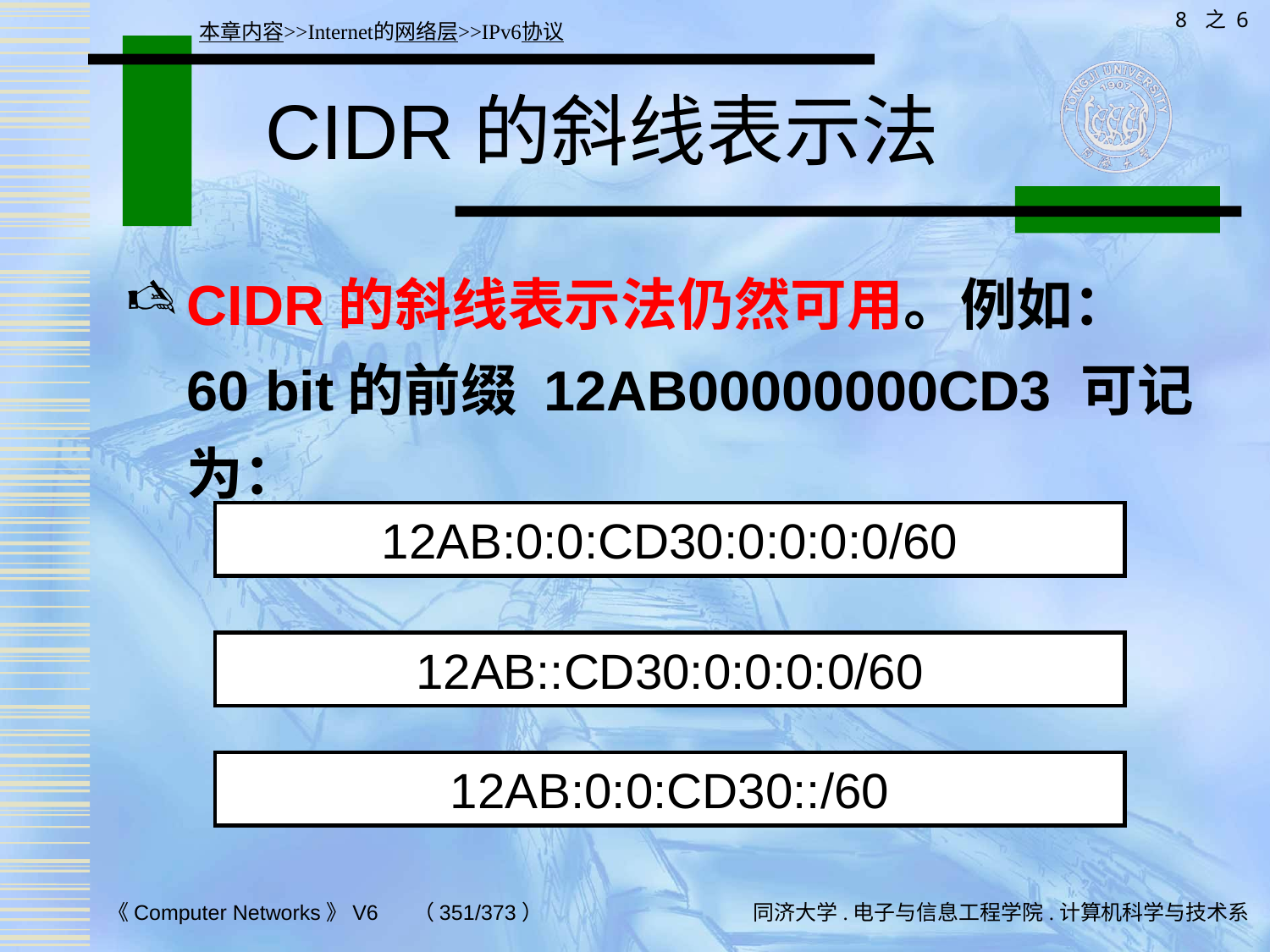

8 之 6
本章内容>>Internet的网络层>>IPv6协议
# CIDR的斜线表示法
CIDR的斜线表示法仍然可用。例如：60 bit的前缀 12AB00000000CD3 可记为：

12AB:0:0:CD30:0:0:0:0/60
12AB::CD30:0:0:0:0/60
12AB:0:0:CD30::/60